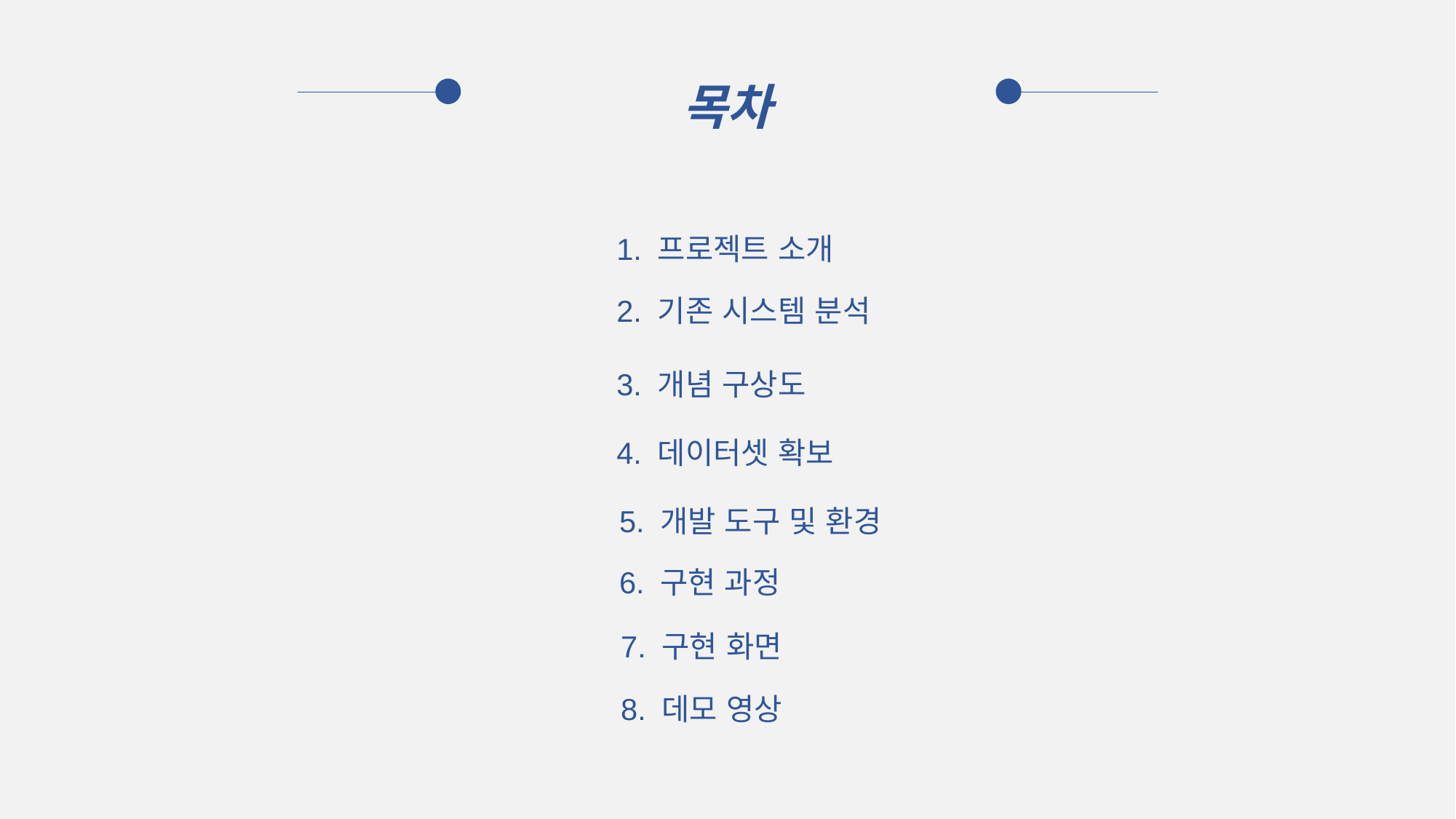

목차

1. 프로젝트 소개
2. 기존 시스템 분석
3. 개념 구상도
4. 데이터셋 확보
5. 개발 도구 및 환경
6. 구현 과정
7. 구현 화면
8. 데모 영상